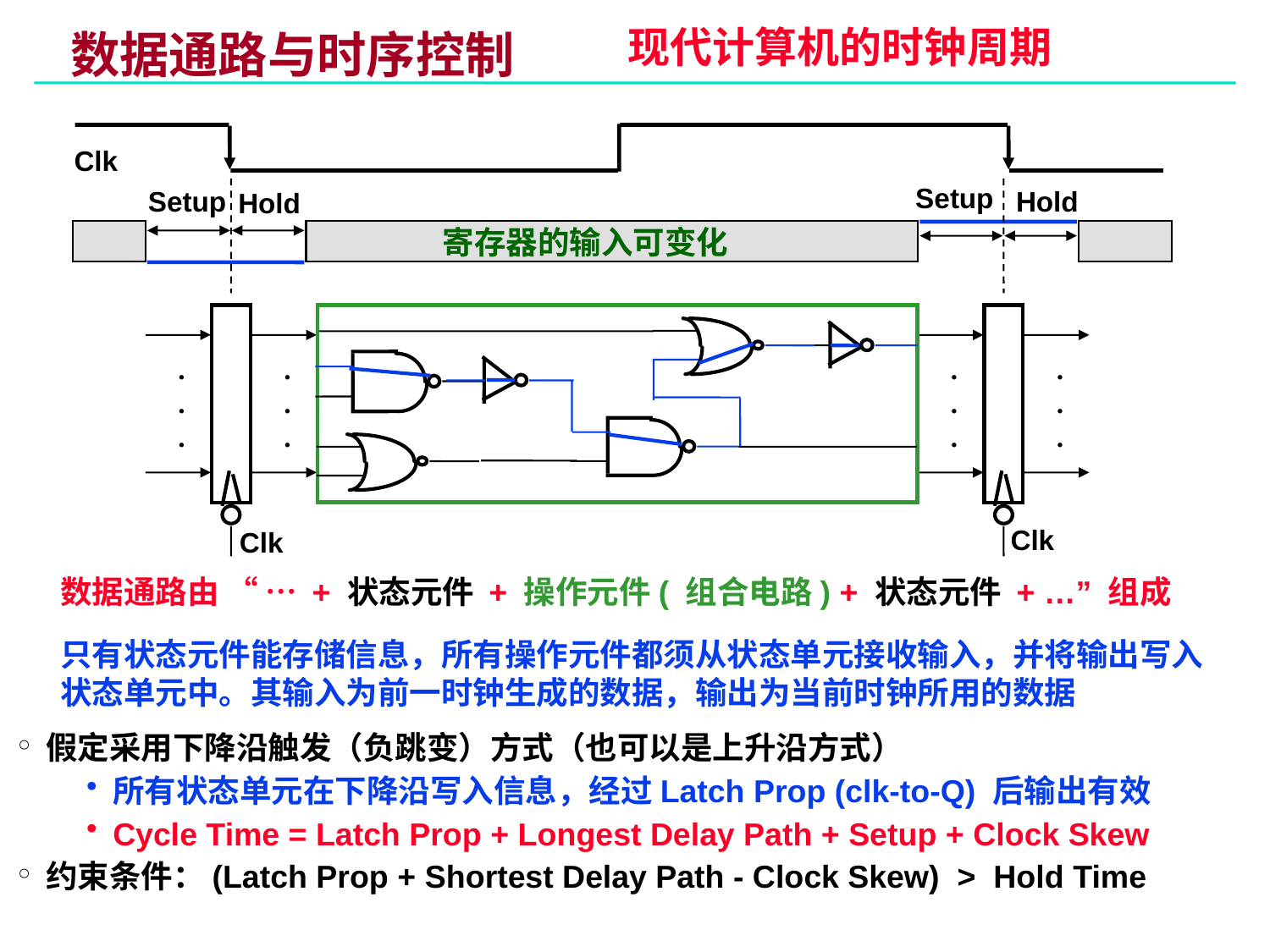

现代计算机的时钟周期
# 数据通路与时序控制

Clk
Setup
Setup
Hold

Hold
寄存器的输入可变化

.
.
.
.
.
.

.
.
.
.
.
.

Clk
Clk
数据通路由 “ … + 状态元件 + 操作元件( 组合电路) + 状态元件 + …” 组成
只有状态元件能存储信息，所有操作元件都须从状态单元接收输入，并将输出写入状态单元中。其输入为前一时钟生成的数据，输出为当前时钟所用的数据
假定采用下降沿触发（负跳变）方式（也可以是上升沿方式）
所有状态单元在下降沿写入信息，经过Latch Prop (clk-to-Q) 后输出有效
Cycle Time = Latch Prop + Longest Delay Path + Setup + Clock Skew
约束条件：(Latch Prop + Shortest Delay Path - Clock Skew)  >  Hold Time